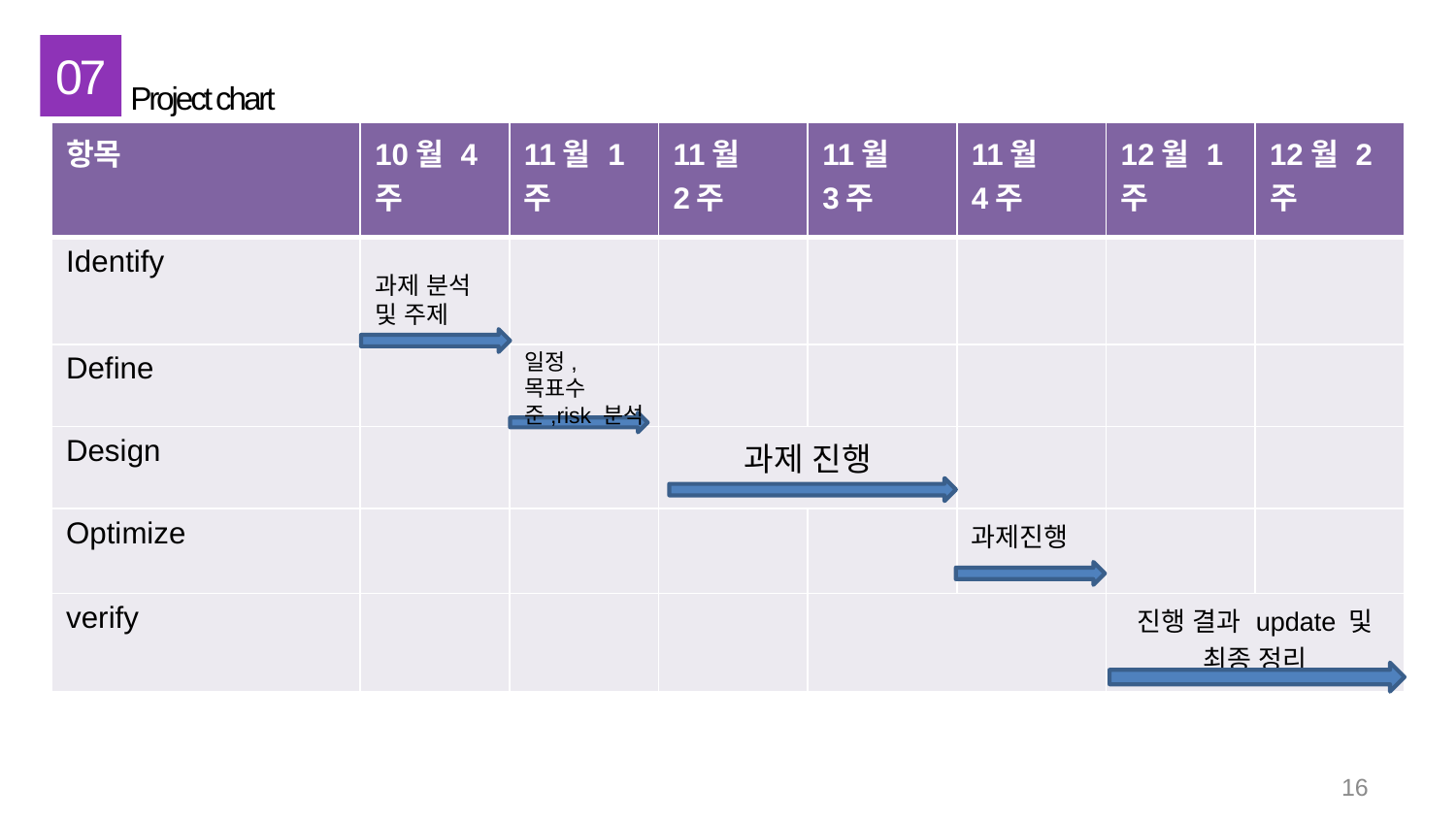

07
Project chart
| 항목 | 10월 4주 | 11월 1주 | 11월 2주 | 11월 3주 | 11월 4주 | 12월 1주 | 12월 2주 |
| --- | --- | --- | --- | --- | --- | --- | --- |
| Identify |  |  |  |  |  |  |  |
| Define |  |  |  |  |  |  |  |
| Design |  |  | 과제 진행 |  |  |  |  |
| Optimize |  |  |  |  | 과제진행 |  |  |
| verify |  |  |  |  |  | 진행 결과 update 및 최종 정리 |  |
과제 분석 및 주제

일정,목표수준,risk 분석

16